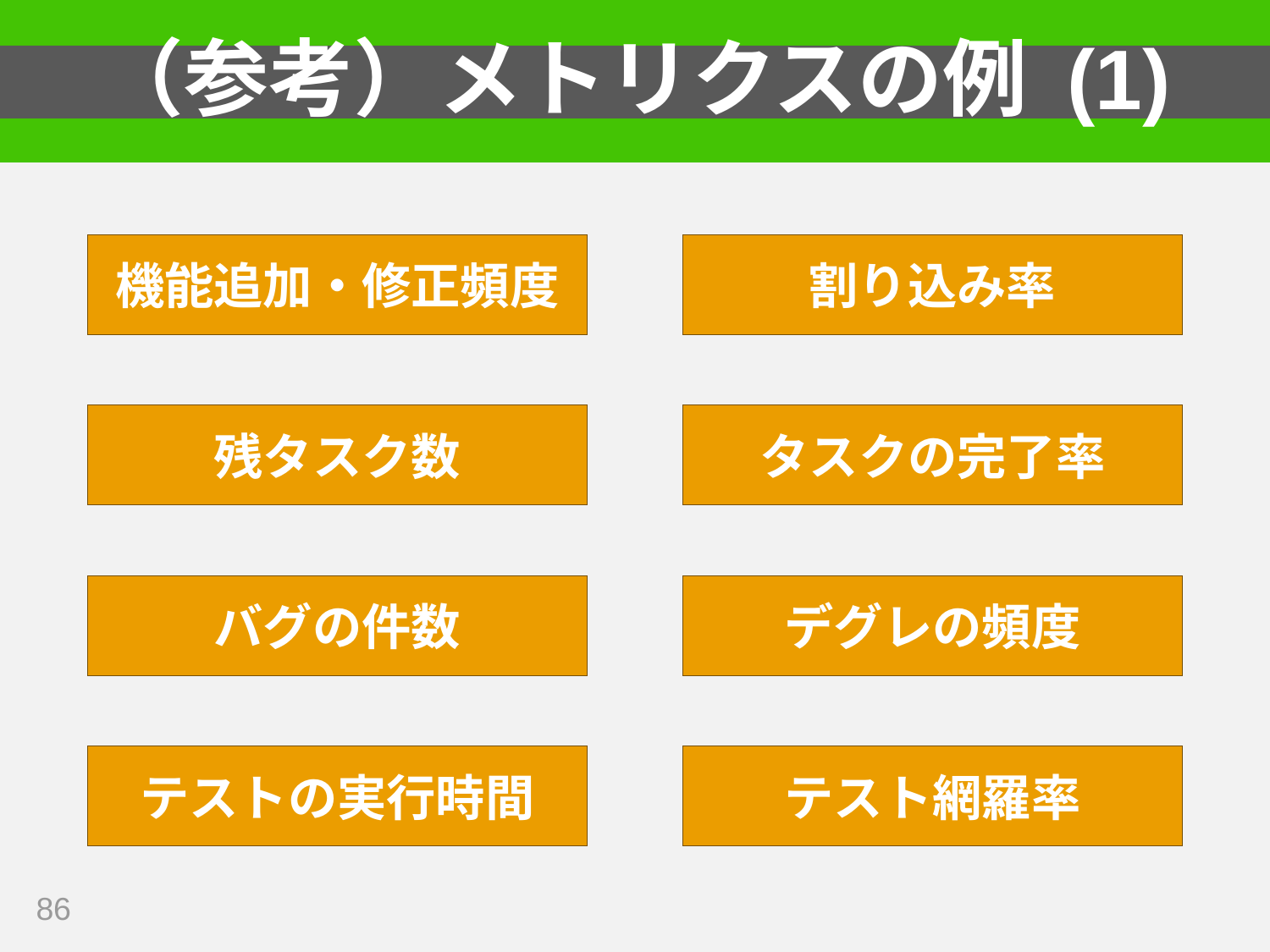

# （参考）メトリクスの例 (1)
機能追加・修正頻度
割り込み率
残タスク数
タスクの完了率
バグの件数
デグレの頻度
テストの実行時間
テスト網羅率
86